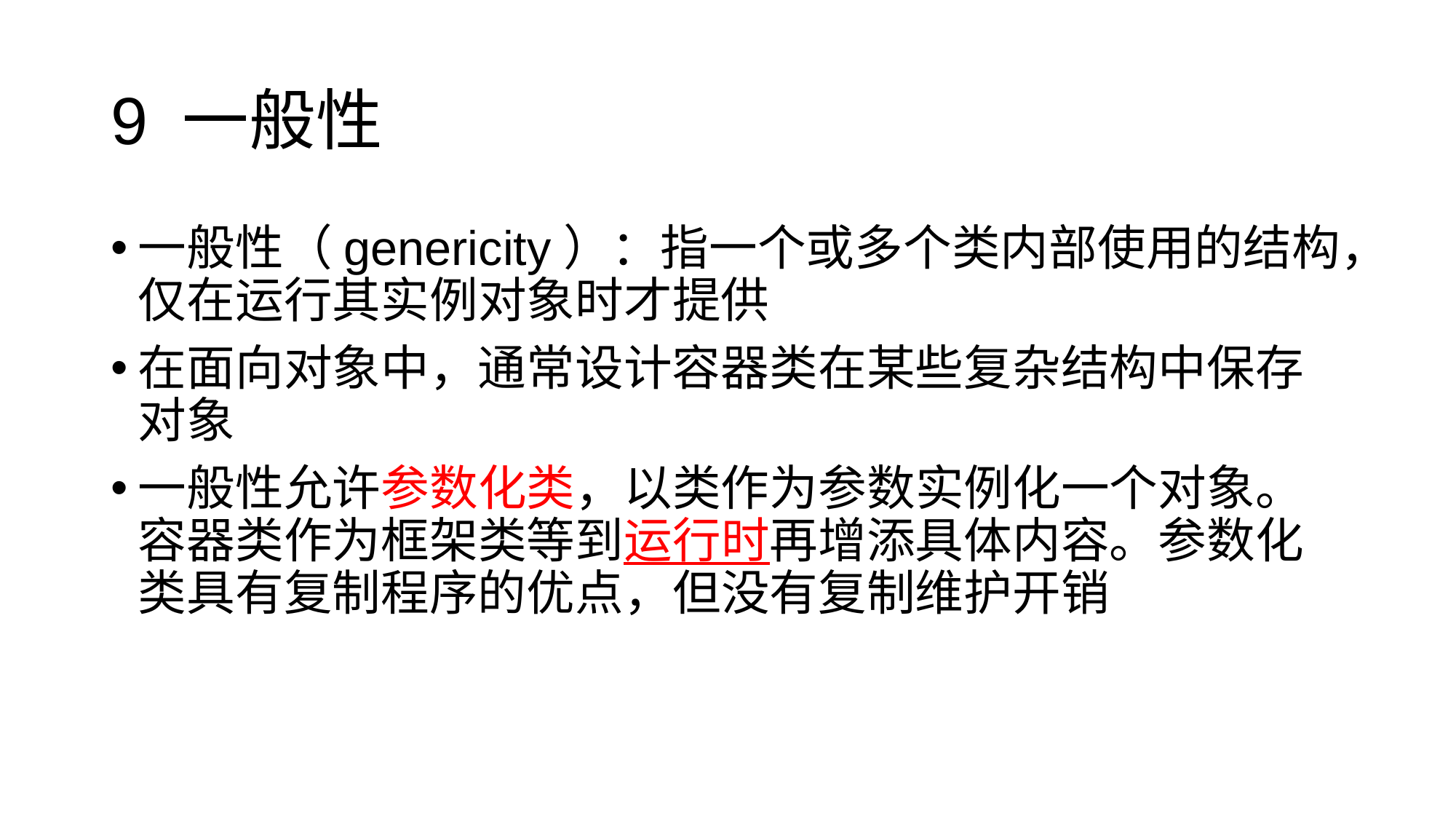

# 9 一般性
一般性（genericity）：指一个或多个类内部使用的结构，仅在运行其实例对象时才提供
在面向对象中，通常设计容器类在某些复杂结构中保存对象
一般性允许参数化类，以类作为参数实例化一个对象。 容器类作为框架类等到运行时再增添具体内容。参数化类具有复制程序的优点，但没有复制维护开销